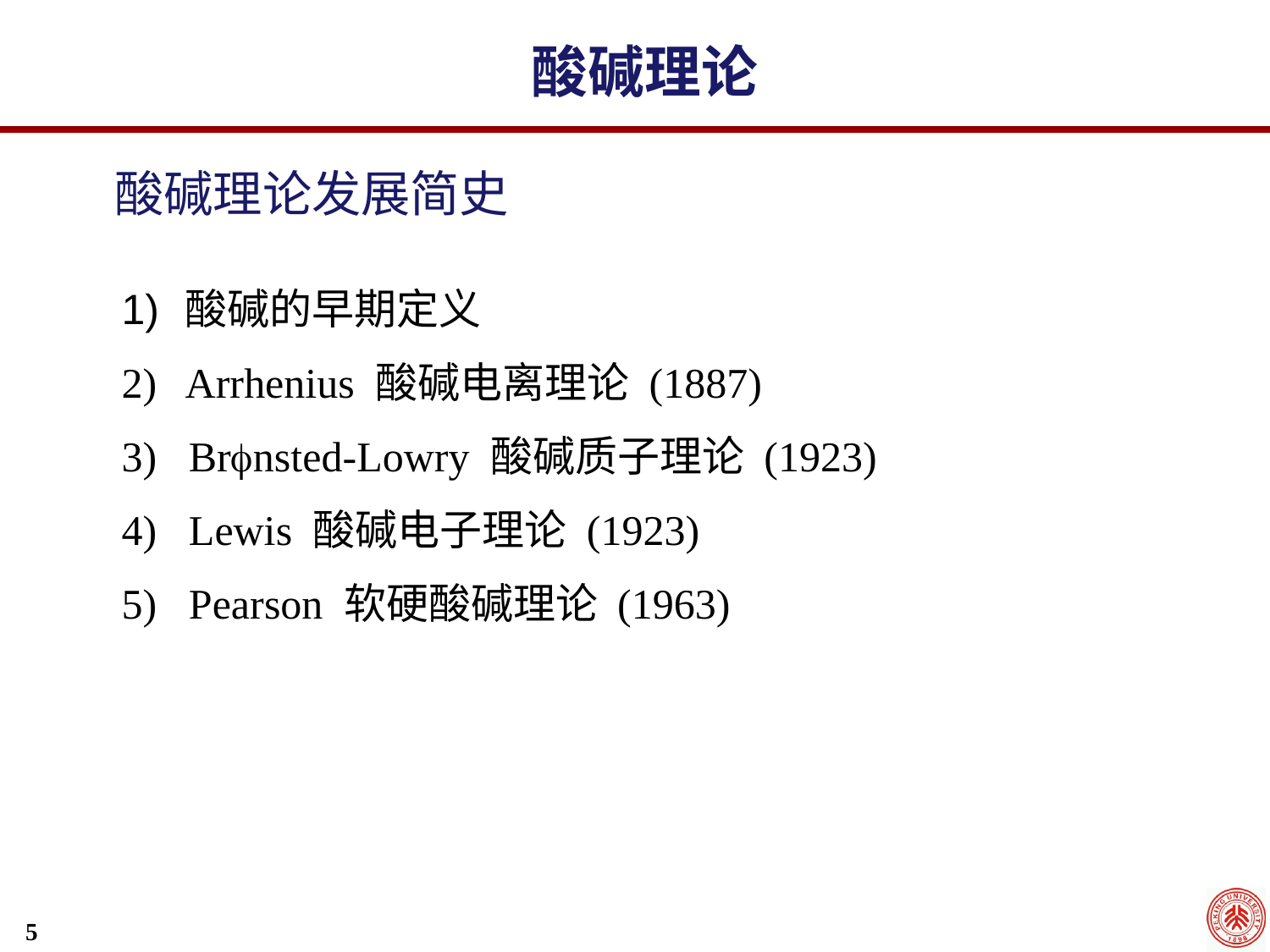

酸碱理论

酸碱理论发展简史
酸碱的早期定义
Arrhenius 酸碱电离理论 (1887)
3)   Brφnsted-Lowry 酸碱质子理论 (1923)
4)   Lewis 酸碱电子理论 (1923)
5)   Pearson 软硬酸碱理论 (1963)
5